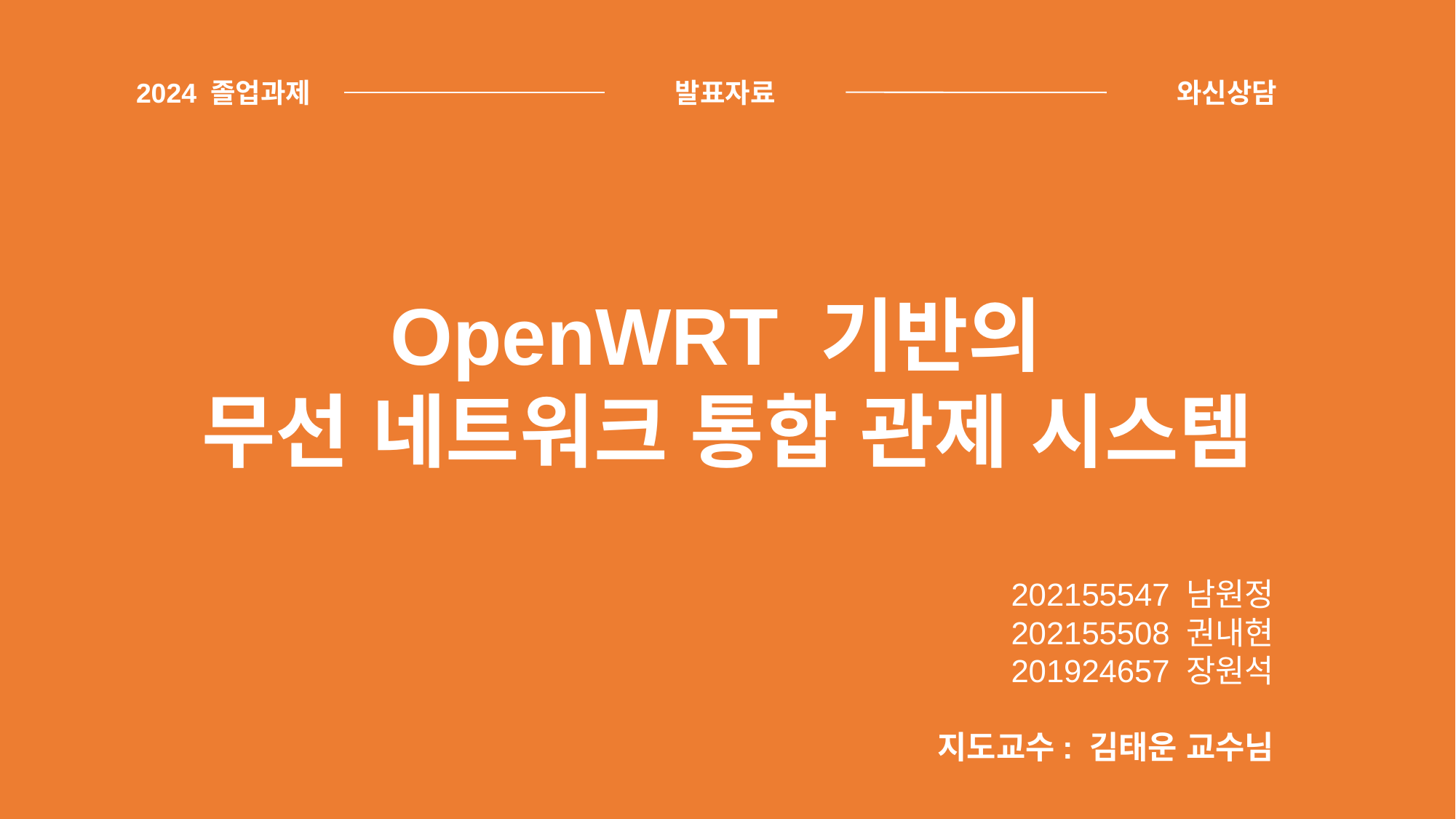

2024 졸업과제
발표자료
와신상담
OpenWRT 기반의
무선 네트워크 통합 관제 시스템
202155547 남원정
202155508 권내현
201924657 장원석

지도교수: 김태운 교수님